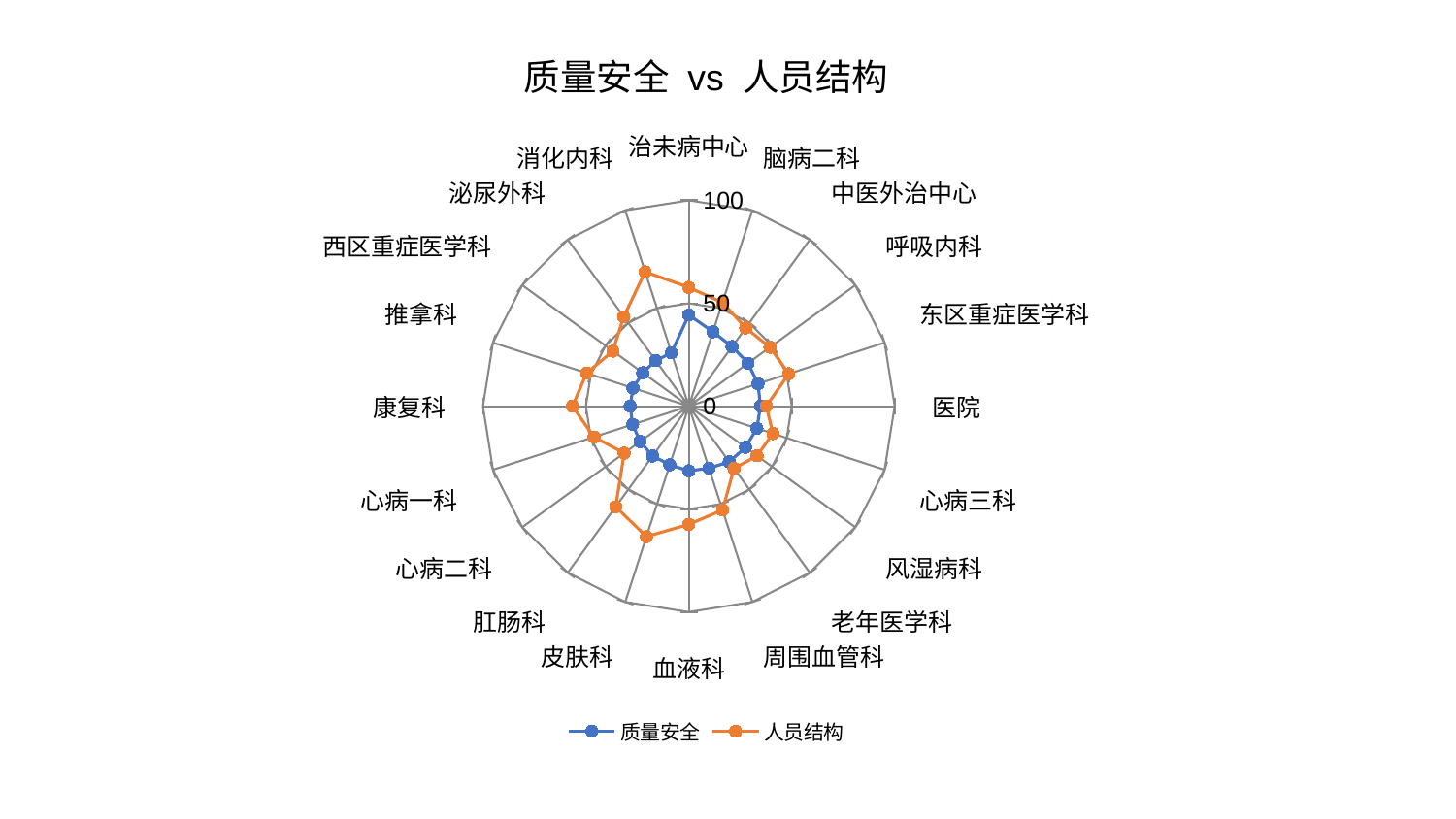

### Chart: 质量安全 vs 人员结构

| Category | 质量安全 | 人员结构 |
|---|---|---|
| 治未病中心 | 44.334828269667426 | 57.738007280015765 |
| 脑病二科 | 38.03230267444876 | 52.94576876941562 |
| 中医外治中心 | 35.804465508894936 | 47.044826751510655 |
| 呼吸内科 | 35.56020979947641 | 48.726558609016266 |
| 东区重症医学科 | 35.35881056330546 | 51.05561738928344 |
| 医院 | 34.82145332245055 | 37.6433262736596 |
| 心病三科 | 34.78406342567949 | 42.98583803822979 |
| 风湿病科 | 34.04766599172025 | 40.989860299088335 |
| 老年医学科 | 33.42165541655662 | 37.41451829676831 |
| 周围血管科 | 31.714893024900697 | 53.053028635090556 |
| 血液科 | 31.431041772959055 | 57.41673928678072 |
| 皮肤科 | 29.936038088754337 | 66.62191769482877 |
| 肛肠科 | 29.92769431811799 | 60.42041277939893 |
| 心病二科 | 29.2688473024749 | 38.804187533753044 |
| 心病一科 | 28.681574888974488 | 48.45615708396541 |
| 康复科 | 28.507099217789197 | 56.49607606399567 |
| 推拿科 | 28.50343094389242 | 52.15913910978666 |
| 西区重症医学科 | 27.633943394435725 | 45.56953120247367 |
| 泌尿外科 | 27.383194474487475 | 53.77362063959719 |
| 消化内科 | 27.30361161844592 | 68.63838259894084 |
5